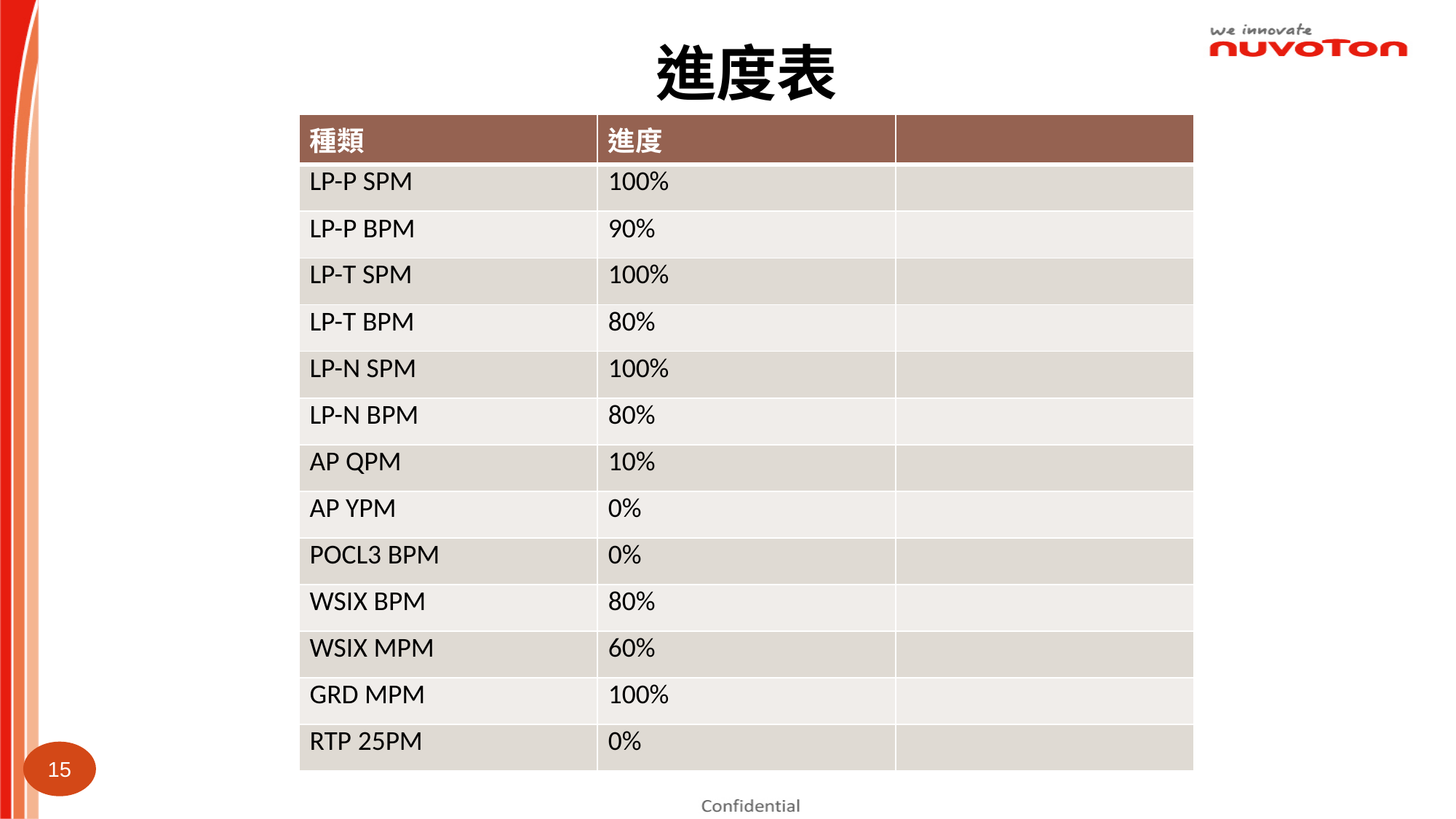

進度表
| 種類 | 進度 |  |
| --- | --- | --- |
| LP-P SPM | 100% |  |
| LP-P BPM | 90% |  |
| LP-T SPM | 100% |  |
| LP-T BPM | 80% |  |
| LP-N SPM | 100% |  |
| LP-N BPM | 80% |  |
| AP QPM | 10% |  |
| AP YPM | 0% |  |
| POCL3 BPM | 0% |  |
| WSIX BPM | 80% |  |
| WSIX MPM | 60% |  |
| GRD MPM | 100% |  |
| RTP 25PM | 0% |  |
15